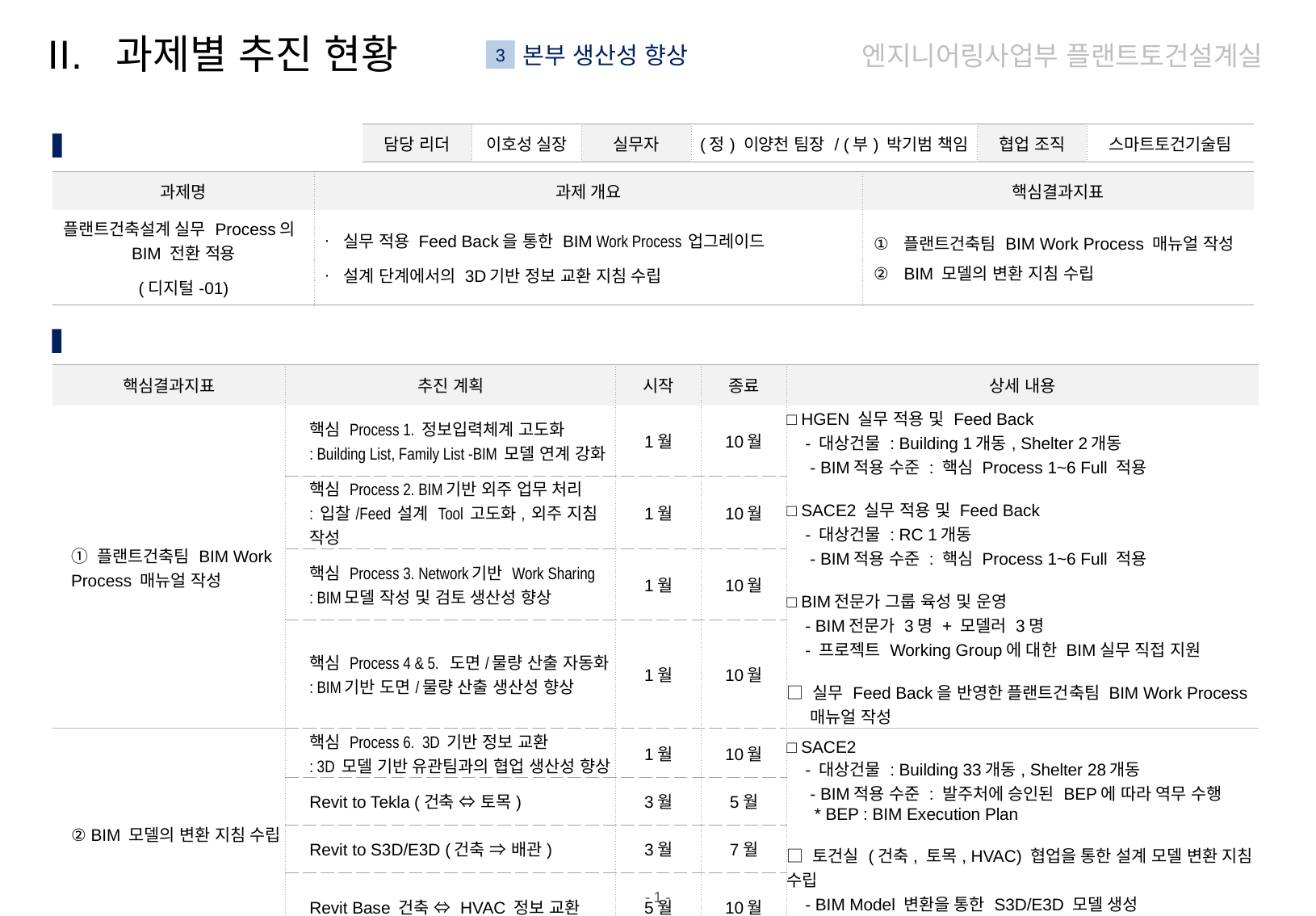

과제별 추진 현황
엔지니어링사업부 플랜트토건설계실
3
본부 생산성 향상
| 담당 리더 | 이호성 실장 | 실무자 | (정) 이양천 팀장 / (부) 박기범 책임 | 협업 조직 | 스마트토건기술팀 |
| --- | --- | --- | --- | --- | --- |
과제 개요
| 과제명 | 과제 개요 | 핵심결과지표 |
| --- | --- | --- |
| 플랜트건축설계 실무 Process의 BIM 전환 적용 (디지털-01) | 실무 적용 Feed Back을 통한 BIM Work Process 업그레이드 설계 단계에서의 3D기반 정보 교환 지침 수립 | 플랜트건축팀 BIM Work Process 매뉴얼 작성 BIM 모델의 변환 지침 수립 |
추진 계획
| 핵심결과지표 | 추진 계획 | 시작 | 종료 | 상세 내용 |
| --- | --- | --- | --- | --- |
| ① 플랜트건축팀 BIM Work Process 매뉴얼 작성 | 핵심 Process 1. 정보입력체계 고도화 : Building List, Family List -BIM 모델 연계 강화 | 1월 | 10월 | □ HGEN 실무 적용 및 Feed Back - 대상건물 : Building 1개동, Shelter 2개동 - BIM적용 수준 : 핵심 Process 1~6 Full 적용 □ SACE2 실무 적용 및 Feed Back - 대상건물 : RC 1개동 - BIM적용 수준 : 핵심 Process 1~6 Full 적용 □ BIM전문가 그룹 육성 및 운영 - BIM전문가 3명 + 모델러 3명 - 프로젝트 Working Group에 대한 BIM실무 직접 지원 □ 실무 Feed Back을 반영한 플랜트건축팀 BIM Work Process 매뉴얼 작성 |
|  | 핵심 Process 2. BIM기반 외주 업무 처리 : 입찰/Feed 설계 Tool 고도화, 외주 지침 작성 | 1월 | 10월 |  |
|  | 핵심 Process 3. Network기반 Work Sharing : BIM모델 작성 및 검토 생산성 향상 | 1월 | 10월 |  |
|  | 핵심 Process 4 & 5. 도면/물량 산출 자동화 : BIM기반 도면/물량 산출 생산성 향상 | 1월 | 10월 |  |
| ② BIM 모델의 변환 지침 수립 | 핵심 Process 6. 3D 기반 정보 교환 : 3D 모델 기반 유관팀과의 협업 생산성 향상 | 1월 | 10월 | □ SACE2 - 대상건물 : Building 33개동, Shelter 28개동 - BIM적용 수준 : 발주처에 승인된 BEP에 따라 역무 수행 \* BEP : BIM Execution Plan □ 토건실 (건축, 토목, HVAC) 협업을 통한 설계 모델 변환 지침 수립 - BIM Model 변환을 통한 S3D/E3D 모델 생성 - 3D모델 기반 유관팀과의 협업 생산성 향상을 위한 변환 지침 |
|  | Revit to Tekla (건축 ⇔ 토목) | 3월 | 5월 |  |
|  | Revit to S3D/E3D (건축 ⇒ 배관) | 3월 | 7월 |  |
|  | Revit Base 건축 ⇔ HVAC 정보 교환 | 5월 | 10월 |  |